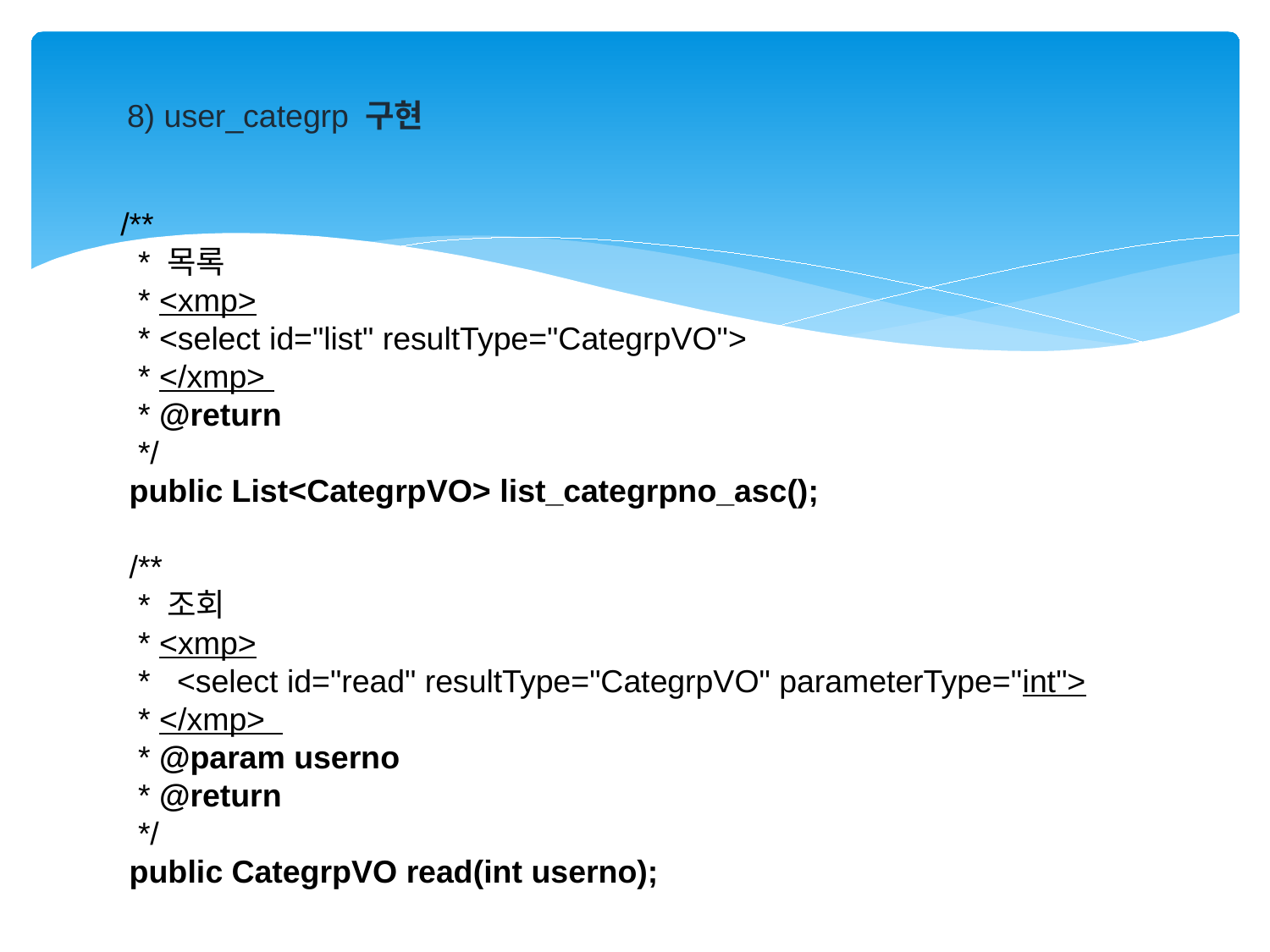

8) user_categrp 구현
 /**
   * 목록
   * <xmp>
   * <select id="list" resultType="CategrpVO">
   * </xmp>
   * @return
   */
  public List<CategrpVO> list_categrpno_asc();

  /**
   * 조회
   * <xmp>
   *   <select id="read" resultType="CategrpVO" parameterType="int">
   * </xmp>
   * @param userno
   * @return
   */
  public CategrpVO read(int userno);